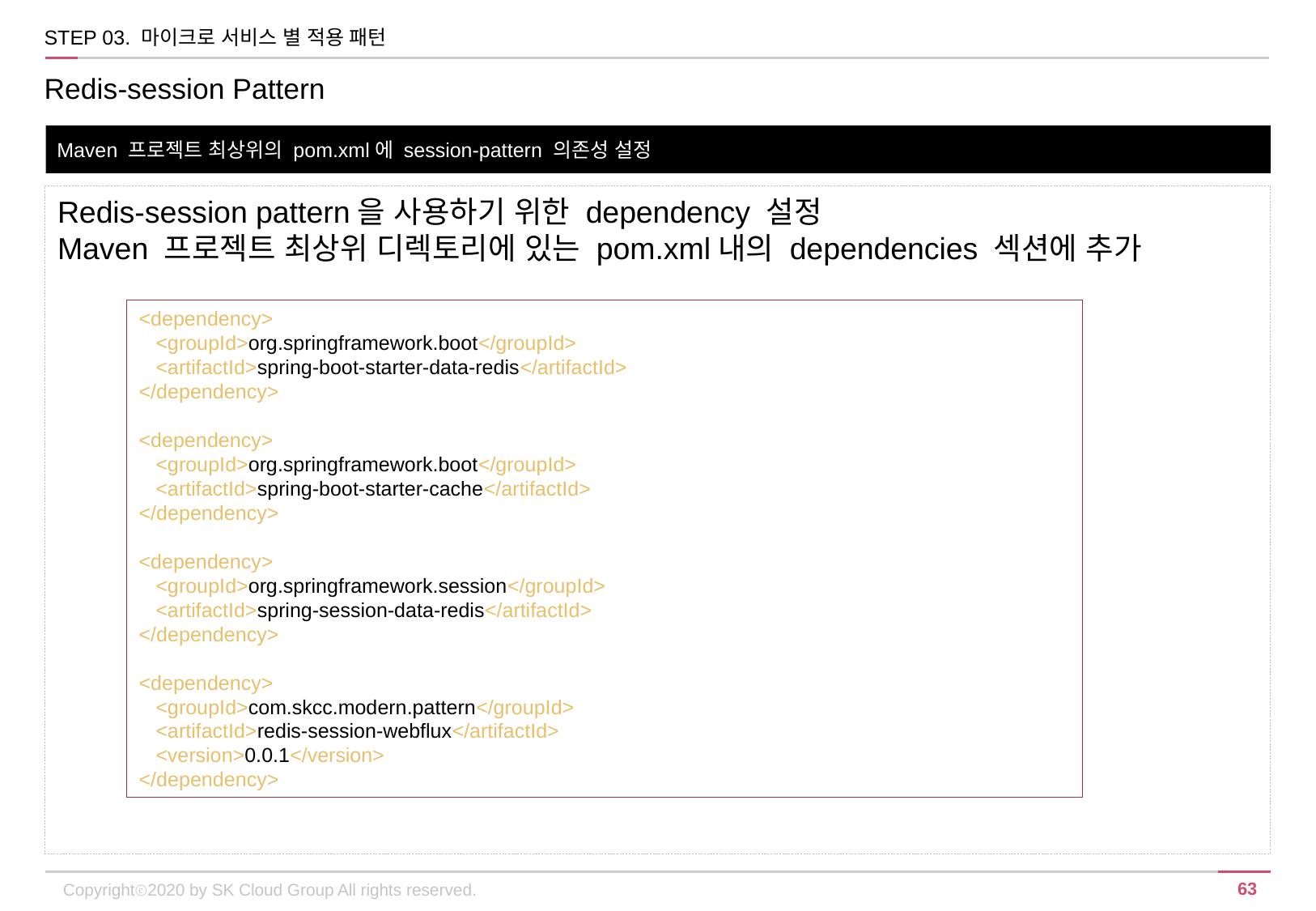

STEP 03. 마이크로 서비스 별 적용 패턴
Redis-session Pattern
Maven 프로젝트 최상위의 pom.xml에 session-pattern 의존성 설정
Redis-session pattern을 사용하기 위한 dependency 설정
Maven 프로젝트 최상위 디렉토리에 있는 pom.xml내의 dependencies 섹션에 추가
<dependency>
   <groupId>org.springframework.boot</groupId>
   <artifactId>spring-boot-starter-data-redis</artifactId>
</dependency>

<dependency>
   <groupId>org.springframework.boot</groupId>
   <artifactId>spring-boot-starter-cache</artifactId>
</dependency>

<dependency>
   <groupId>org.springframework.session</groupId>
   <artifactId>spring-session-data-redis</artifactId>
</dependency>

<dependency>
   <groupId>com.skcc.modern.pattern</groupId>
   <artifactId>redis-session-webflux</artifactId>
   <version>0.0.1</version>
</dependency>
Copyrightⓒ2020 by SK Cloud Group All rights reserved.